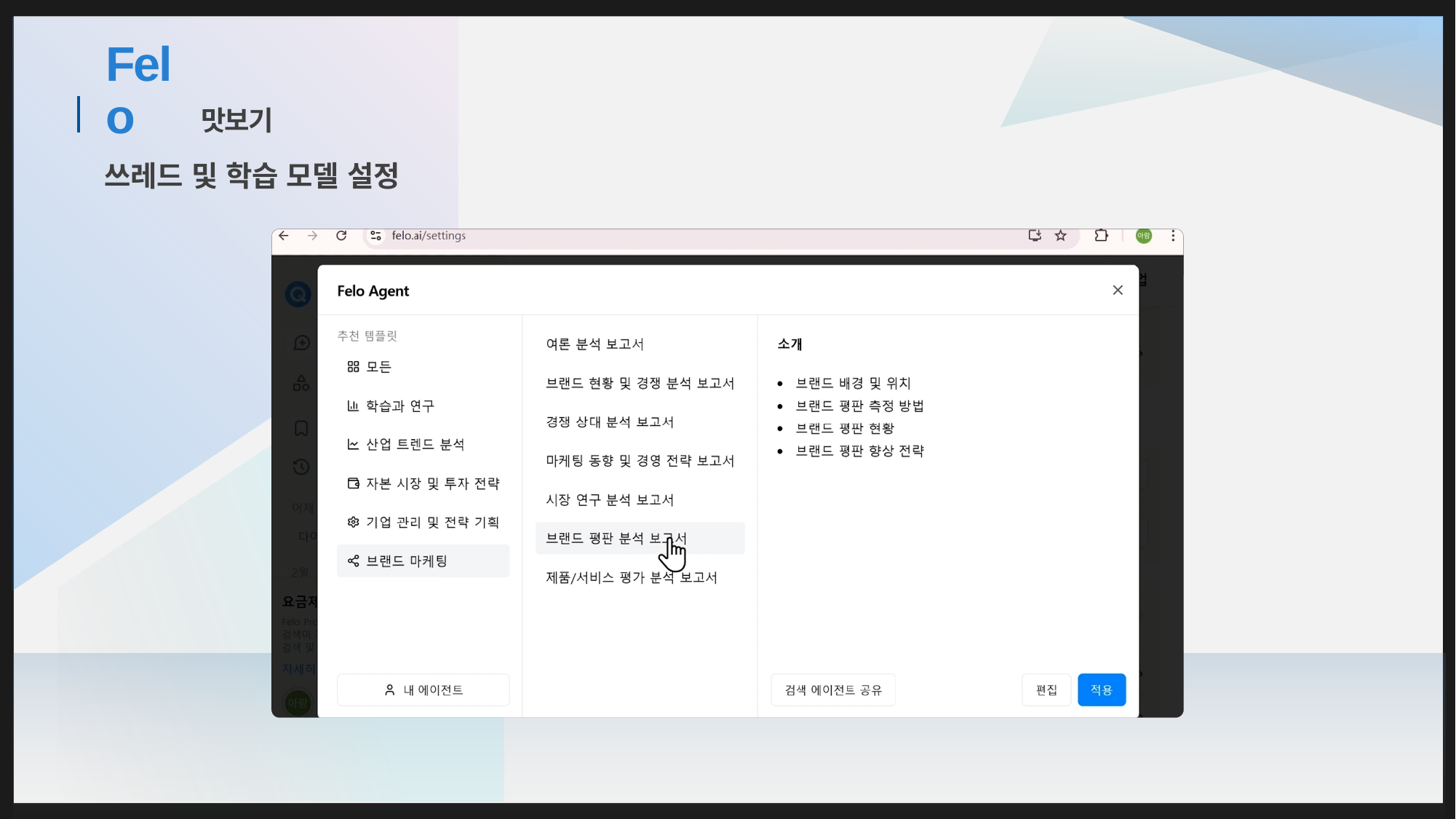

맛보기
# Felo
쓰레드 및 학습 모델 설정